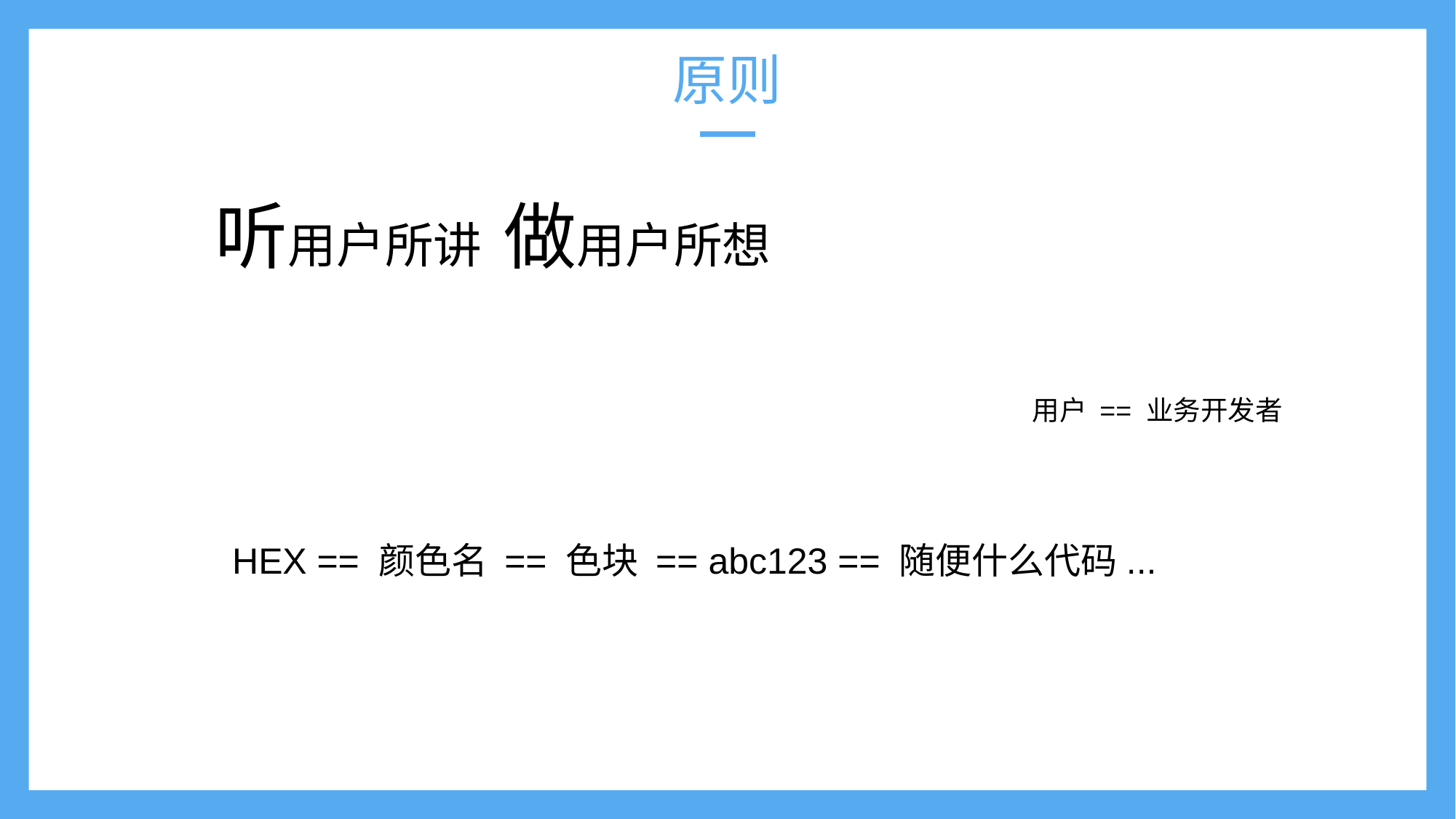

# 原则
听用户所讲  做用户所想
未来展望
用户 == 业务开发者
HEX == 颜色名 == 色块 == abc123 == 随便什么代码...